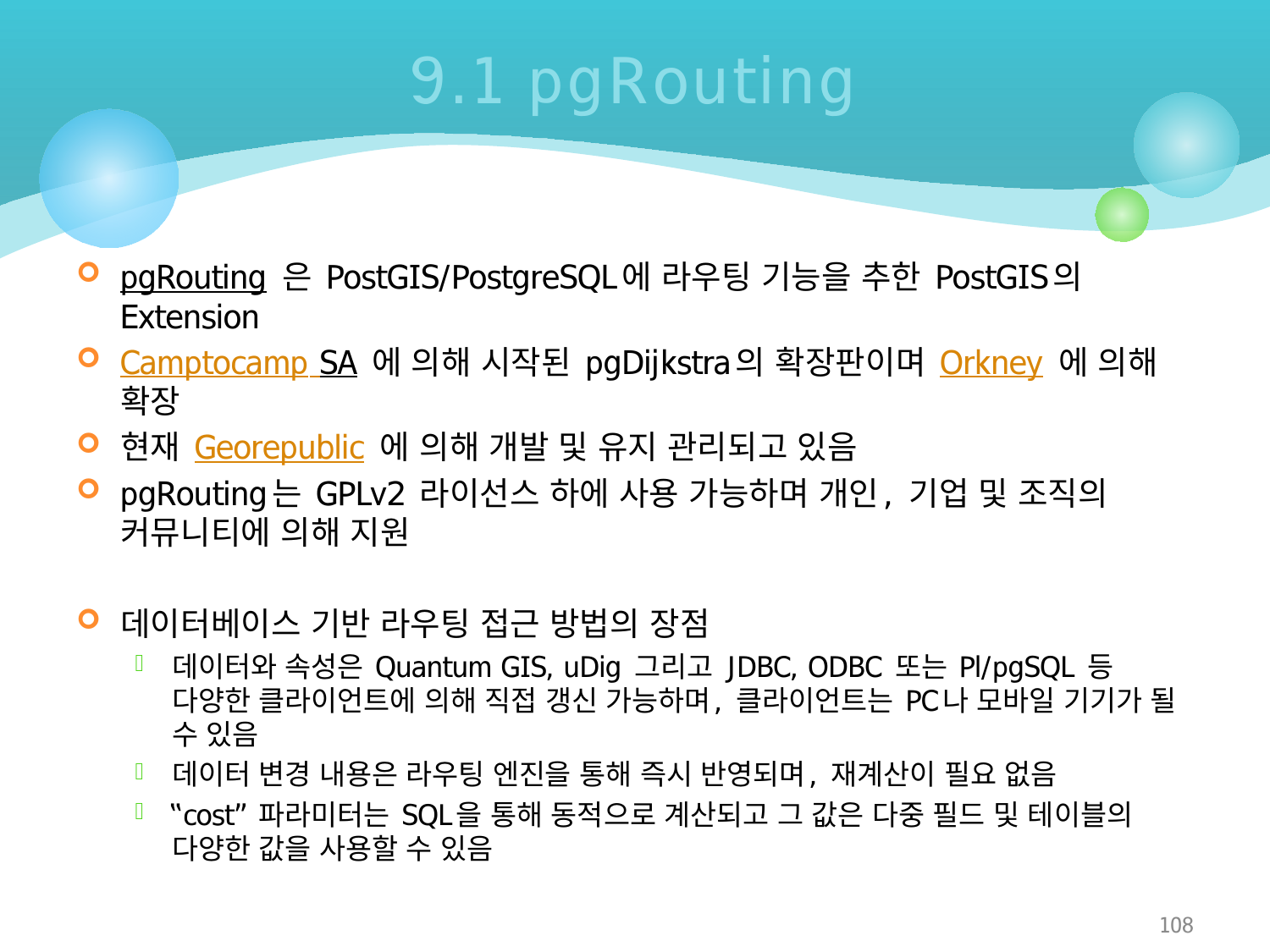

# 9.1 pgRouting
pgRouting 은 PostGIS/PostgreSQL에 라우팅 기능을 추한 PostGIS의 Extension
Camptocamp SA 에 의해 시작된 pgDijkstra의 확장판이며 Orkney 에 의해 확장
현재 Georepublic 에 의해 개발 및 유지 관리되고 있음
pgRouting는 GPLv2 라이선스 하에 사용 가능하며 개인, 기업 및 조직의 커뮤니티에 의해 지원

데이터베이스 기반 라우팅 접근 방법의 장점
데이터와 속성은 Quantum GIS, uDig 그리고 JDBC, ODBC 또는 Pl/pgSQL 등 다양한 클라이언트에 의해 직접 갱신 가능하며, 클라이언트는 PC나 모바일 기기가 될 수 있음
데이터 변경 내용은 라우팅 엔진을 통해 즉시 반영되며, 재계산이 필요 없음
“cost” 파라미터는 SQL을 통해 동적으로 계산되고 그 값은 다중 필드 및 테이블의 다양한 값을 사용할 수 있음

108